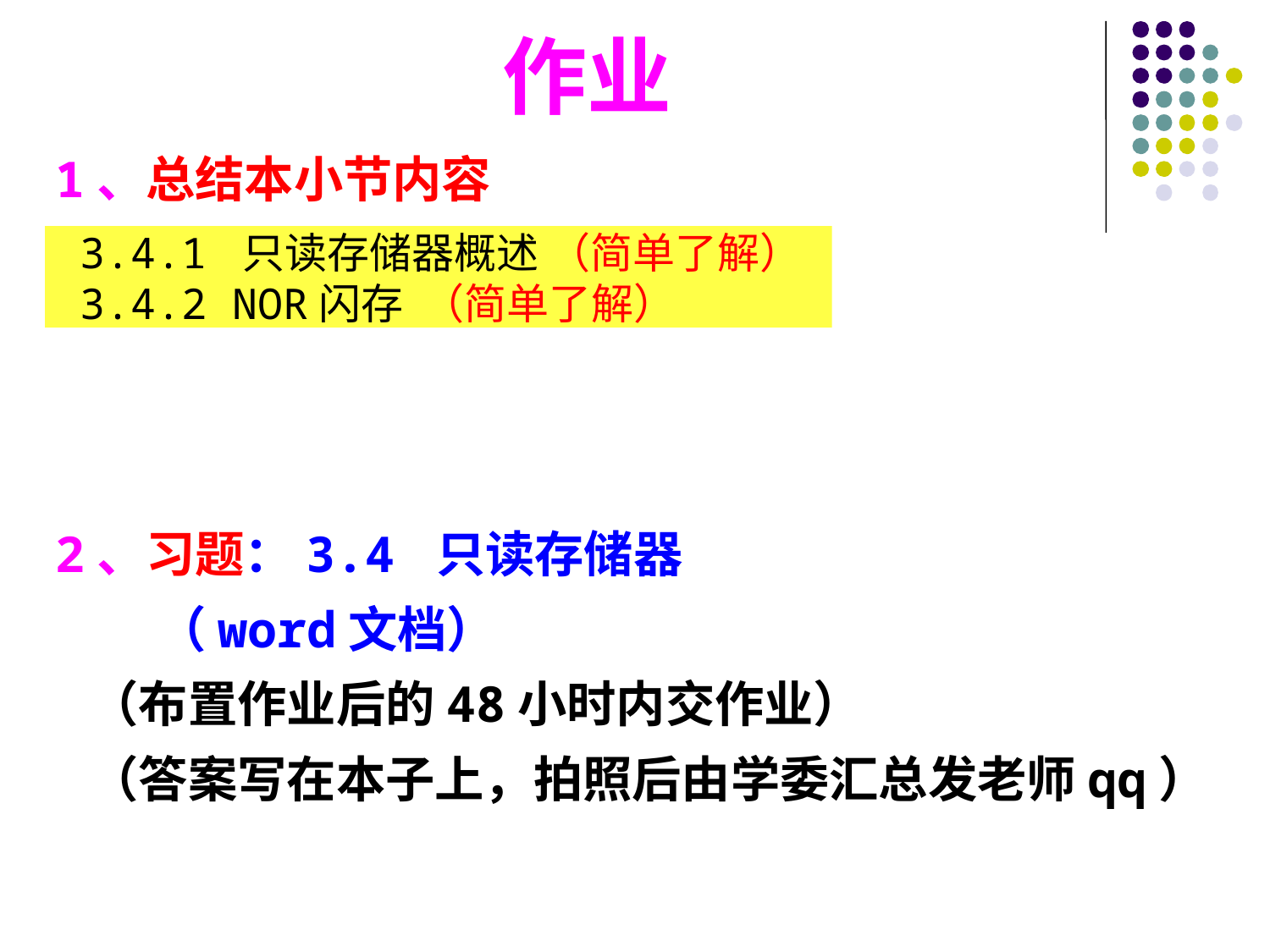

# 作业
1、总结本小节内容

2、习题：3.4 只读存储器
        （word文档）
  （布置作业后的48小时内交作业）
  （答案写在本子上，拍照后由学委汇总发老师qq）
3.4.1 只读存储器概述 （简单了解）
3.4.2 NOR闪存  （简单了解）